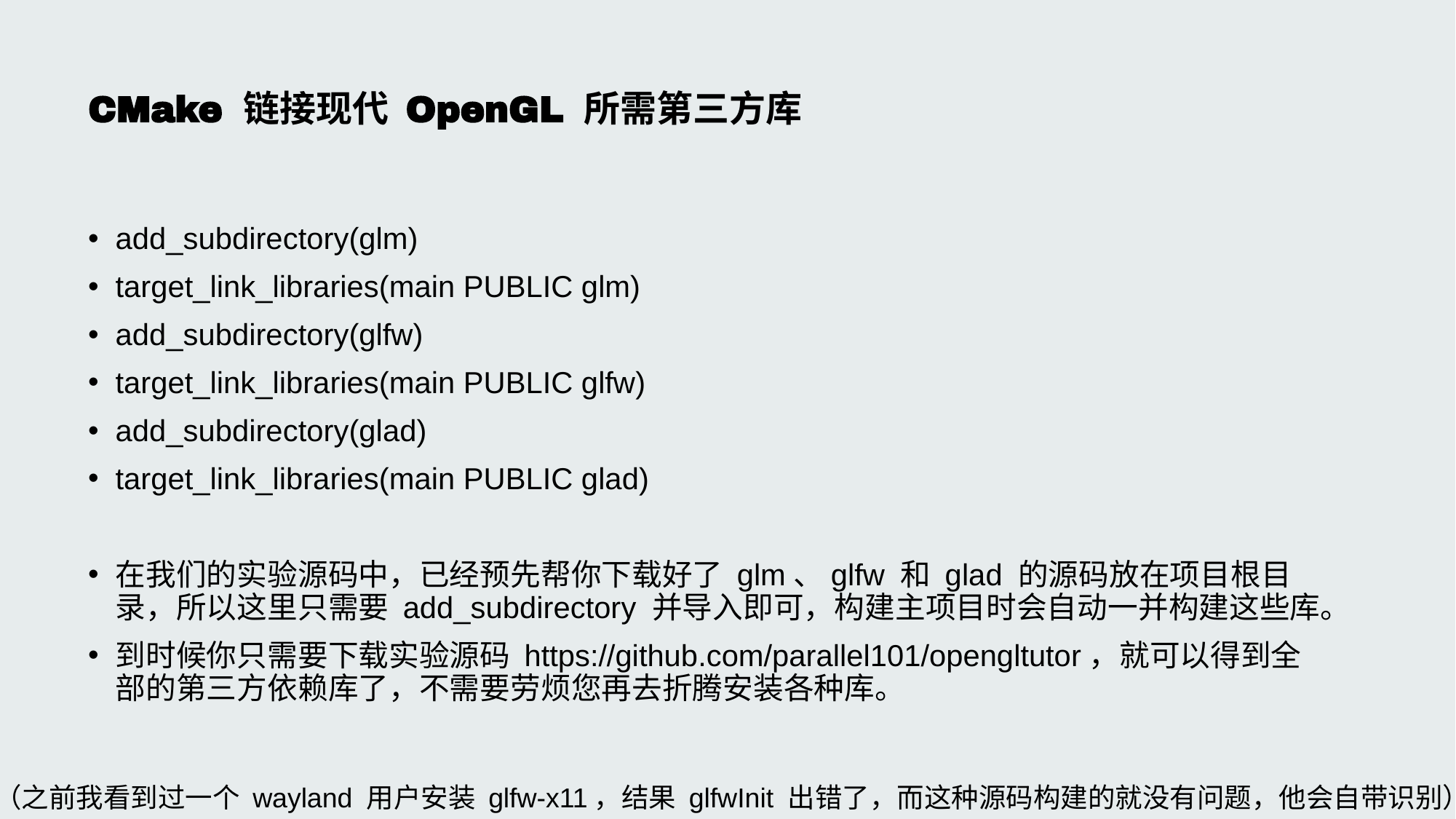

# CMake 链接现代 OpenGL 所需第三方库
add_subdirectory(glm)
target_link_libraries(main PUBLIC glm)
add_subdirectory(glfw)
target_link_libraries(main PUBLIC glfw)
add_subdirectory(glad)
target_link_libraries(main PUBLIC glad)

在我们的实验源码中，已经预先帮你下载好了 glm、glfw 和 glad 的源码放在项目根目录，所以这里只需要 add_subdirectory 并导入即可，构建主项目时会自动一并构建这些库。
到时候你只需要下载实验源码 https://github.com/parallel101/opengltutor，就可以得到全部的第三方依赖库了，不需要劳烦您再去折腾安装各种库。
（之前我看到过一个 wayland 用户安装 glfw-x11，结果 glfwInit 出错了，而这种源码构建的就没有问题，他会自带识别）